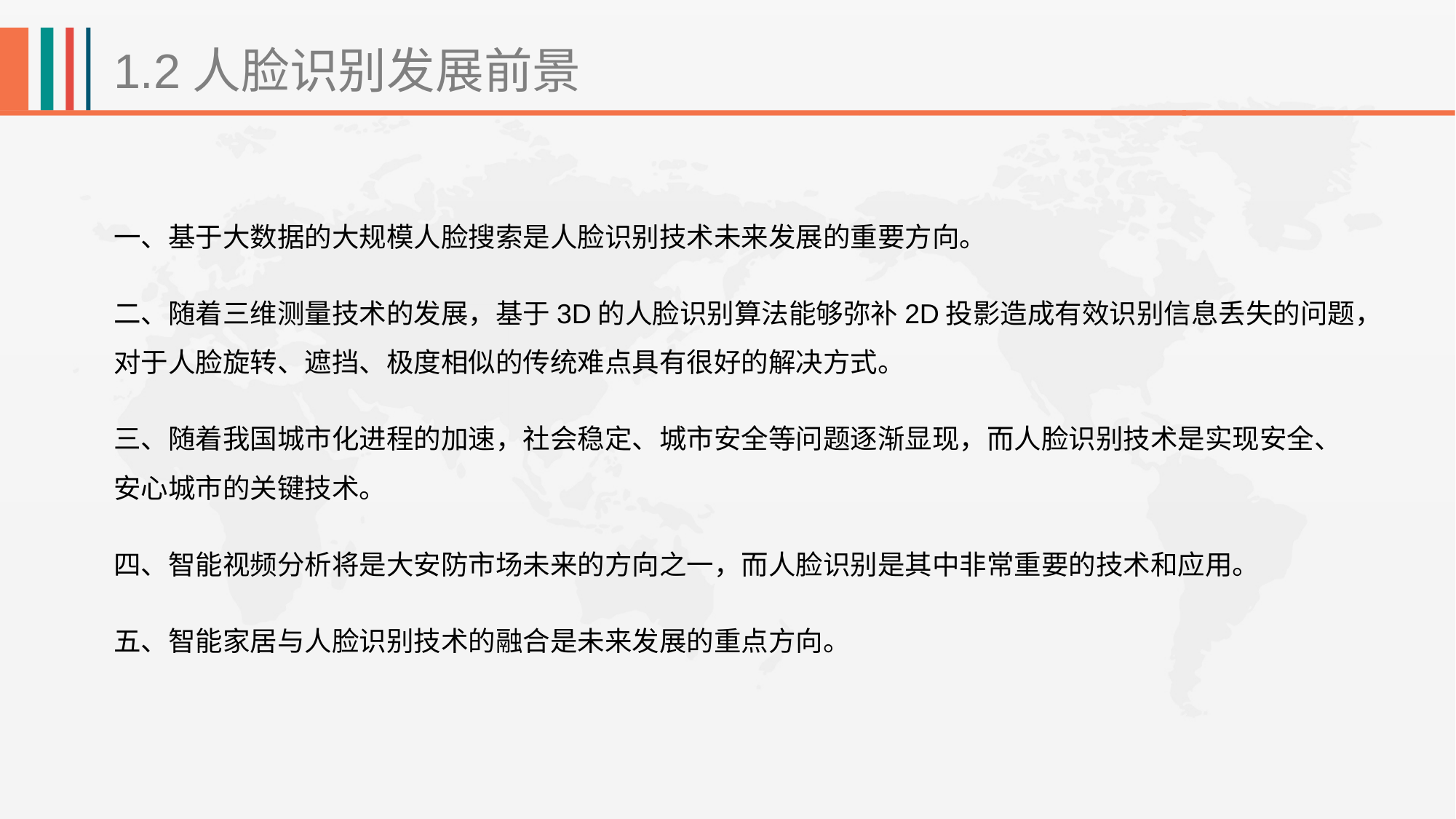

1.2人脸识别发展前景

一、基于大数据的大规模人脸搜索是人脸识别技术未来发展的重要方向。
二、随着三维测量技术的发展，基于3D的人脸识别算法能够弥补2D投影造成有效识别信息丢失的问题，对于人脸旋转、遮挡、极度相似的传统难点具有很好的解决方式。
三、随着我国城市化进程的加速，社会稳定、城市安全等问题逐渐显现，而人脸识别技术是实现安全、安心城市的关键技术。
四、智能视频分析将是大安防市场未来的方向之一，而人脸识别是其中非常重要的技术和应用。
五、智能家居与人脸识别技术的融合是未来发展的重点方向。